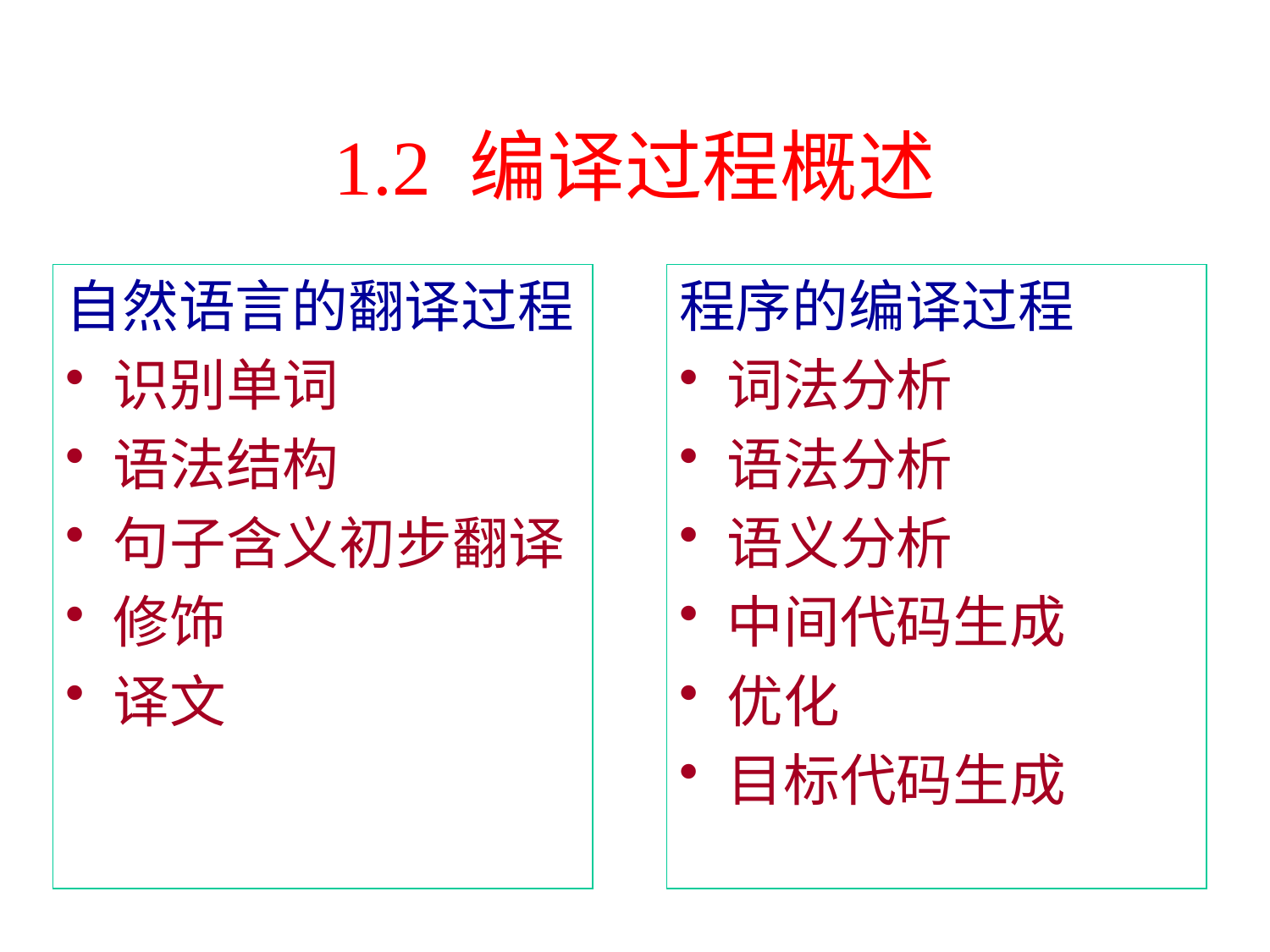

# 1.2 编译过程概述
自然语言的翻译过程
识别单词
语法结构
句子含义初步翻译
修饰
译文
程序的编译过程
词法分析
语法分析
语义分析
中间代码生成
优化
目标代码生成